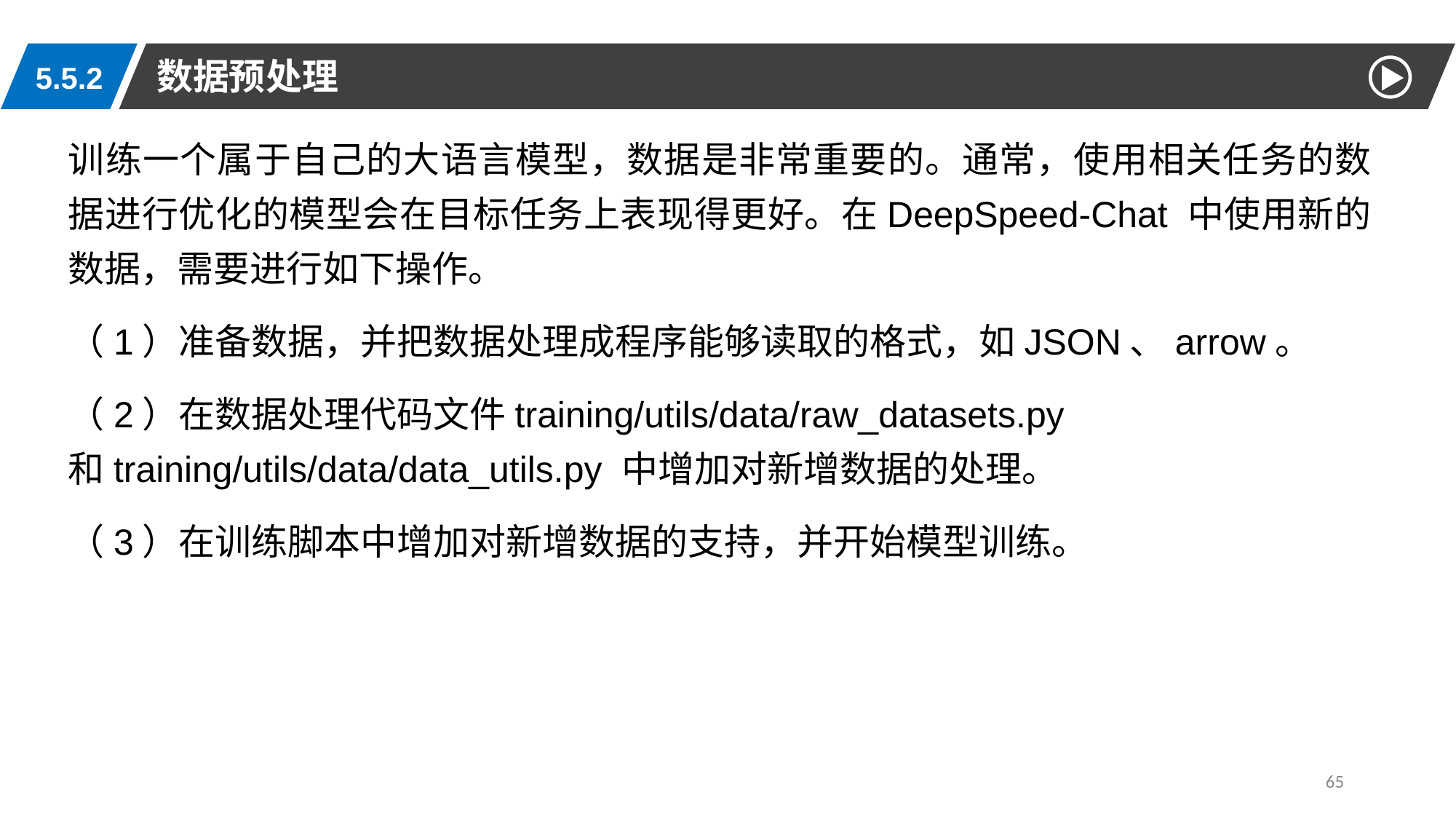

数据预处理
5.5.2

训练一个属于自己的大语言模型，数据是非常重要的。通常，使用相关任务的数据进行优化的模型会在目标任务上表现得更好。在DeepSpeed-Chat 中使用新的数据，需要进行如下操作。
（1）准备数据，并把数据处理成程序能够读取的格式，如JSON、arrow。
（2）在数据处理代码文件training/utils/data/raw_datasets.py 和training/utils/data/data_utils.py 中增加对新增数据的处理。
（3）在训练脚本中增加对新增数据的支持，并开始模型训练。
65